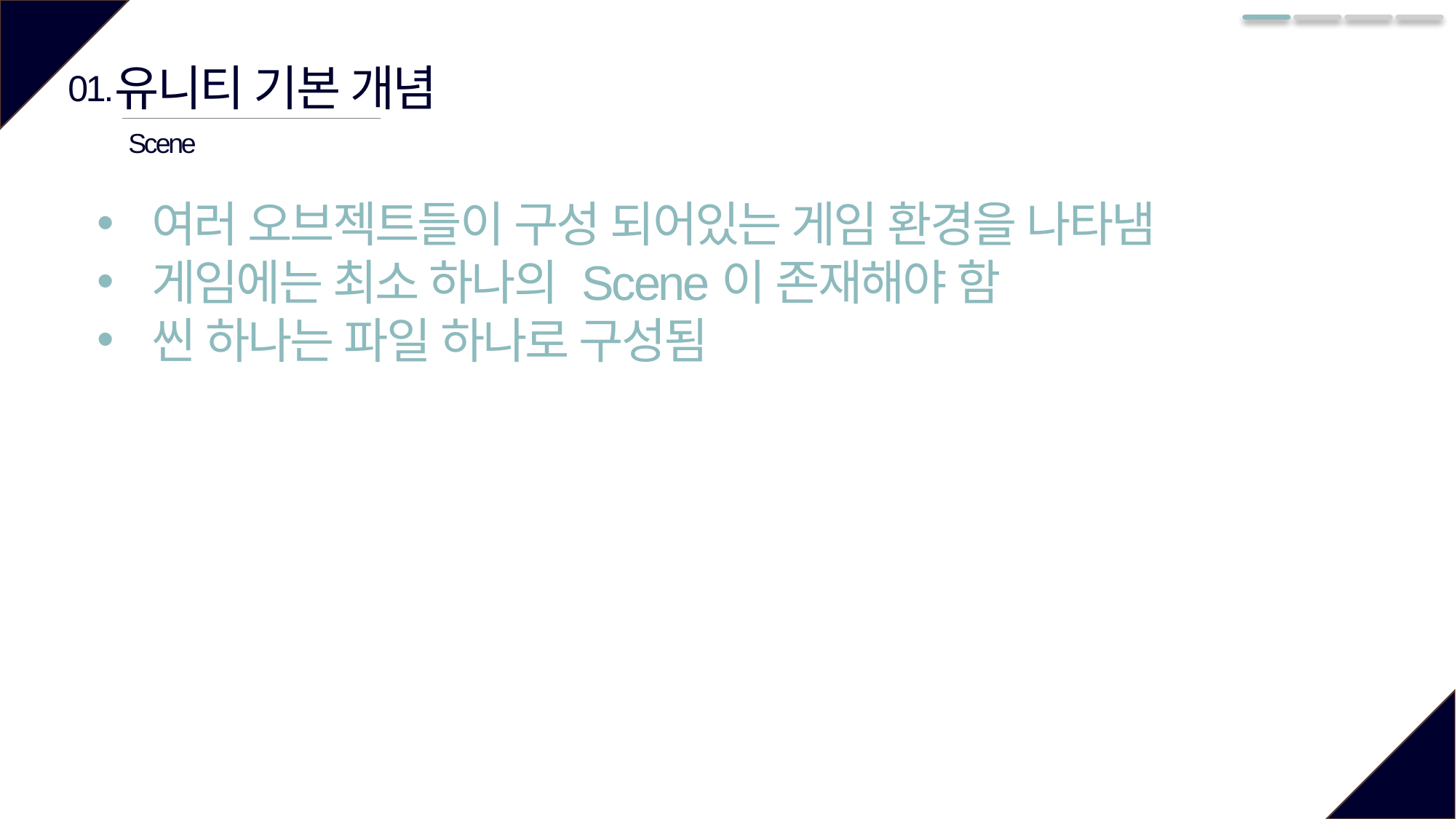

유니티 기본 개념
01.
Scene
여러 오브젝트들이 구성 되어있는 게임 환경을 나타냄
게임에는 최소 하나의 Scene이 존재해야 함
씬 하나는 파일 하나로 구성됨